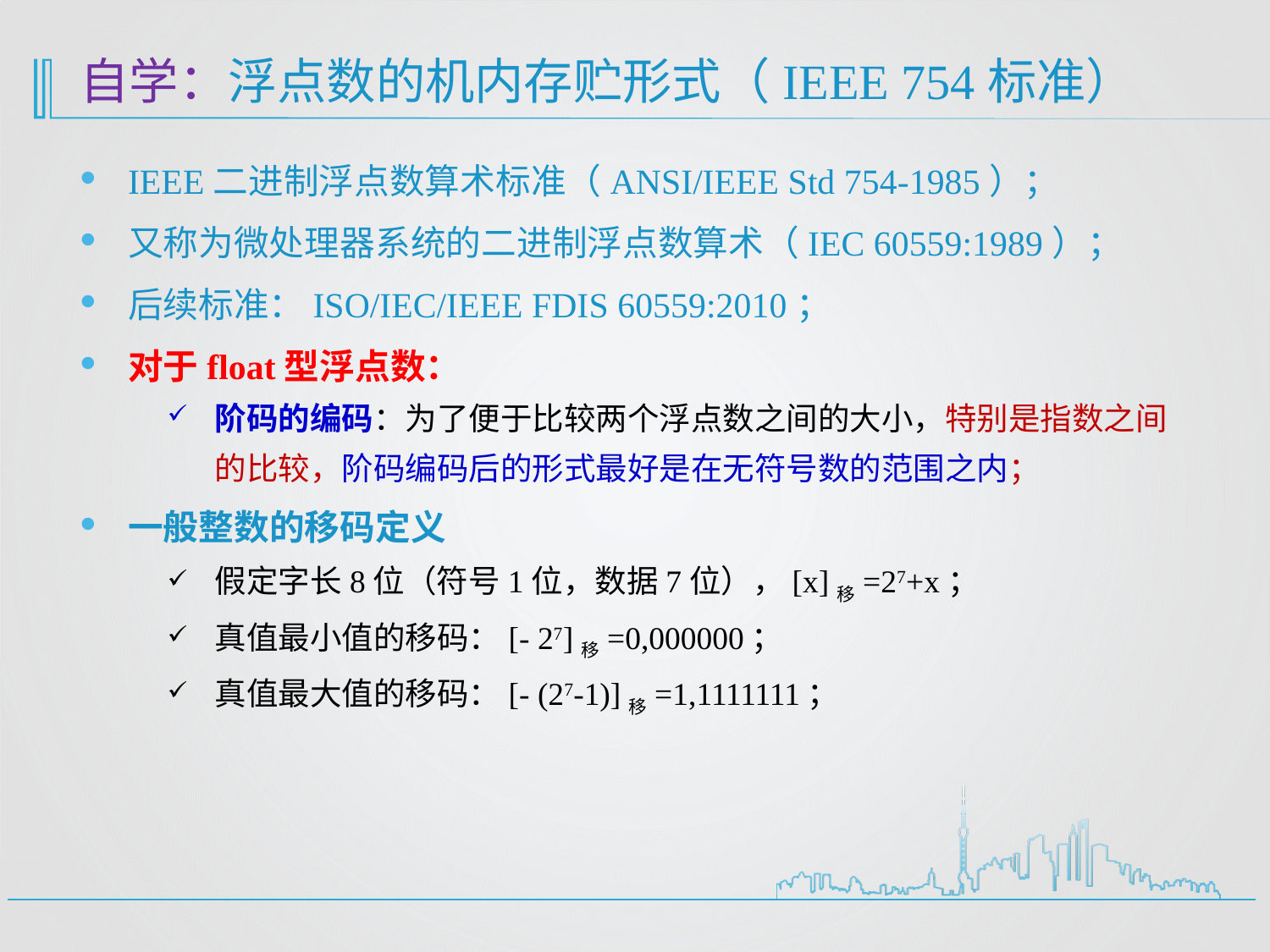

# 自学：浮点数的机内存贮形式（IEEE 754标准）
IEEE二进制浮点数算术标准（ANSI/IEEE Std 754-1985）；
又称为微处理器系统的二进制浮点数算术（IEC 60559:1989）；
后续标准：ISO/IEC/IEEE FDIS 60559:2010；
对于float型浮点数：
阶码的编码：为了便于比较两个浮点数之间的大小，特别是指数之间的比较，阶码编码后的形式最好是在无符号数的范围之内；
一般整数的移码定义
假定字长8位（符号1位，数据7位），[x]移=27+x；
真值最小值的移码：[- 27]移=0,000000；
真值最大值的移码：[- (27-1)]移=1,1111111；